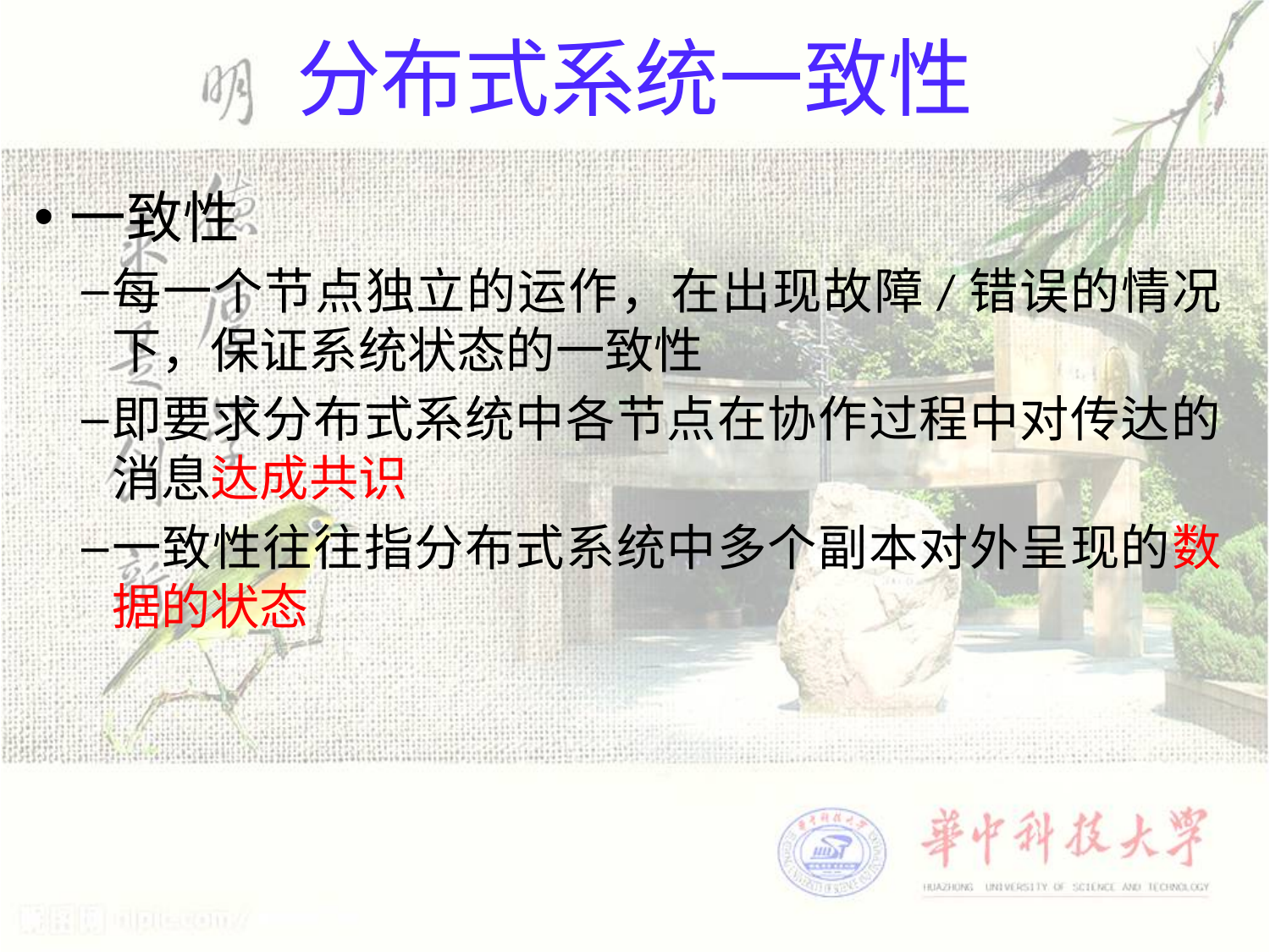

# 分布式系统一致性
一致性
每一个节点独立的运作，在出现故障/错误的情况下，保证系统状态的一致性
即要求分布式系统中各节点在协作过程中对传达的消息达成共识
一致性往往指分布式系统中多个副本对外呈现的数据的状态